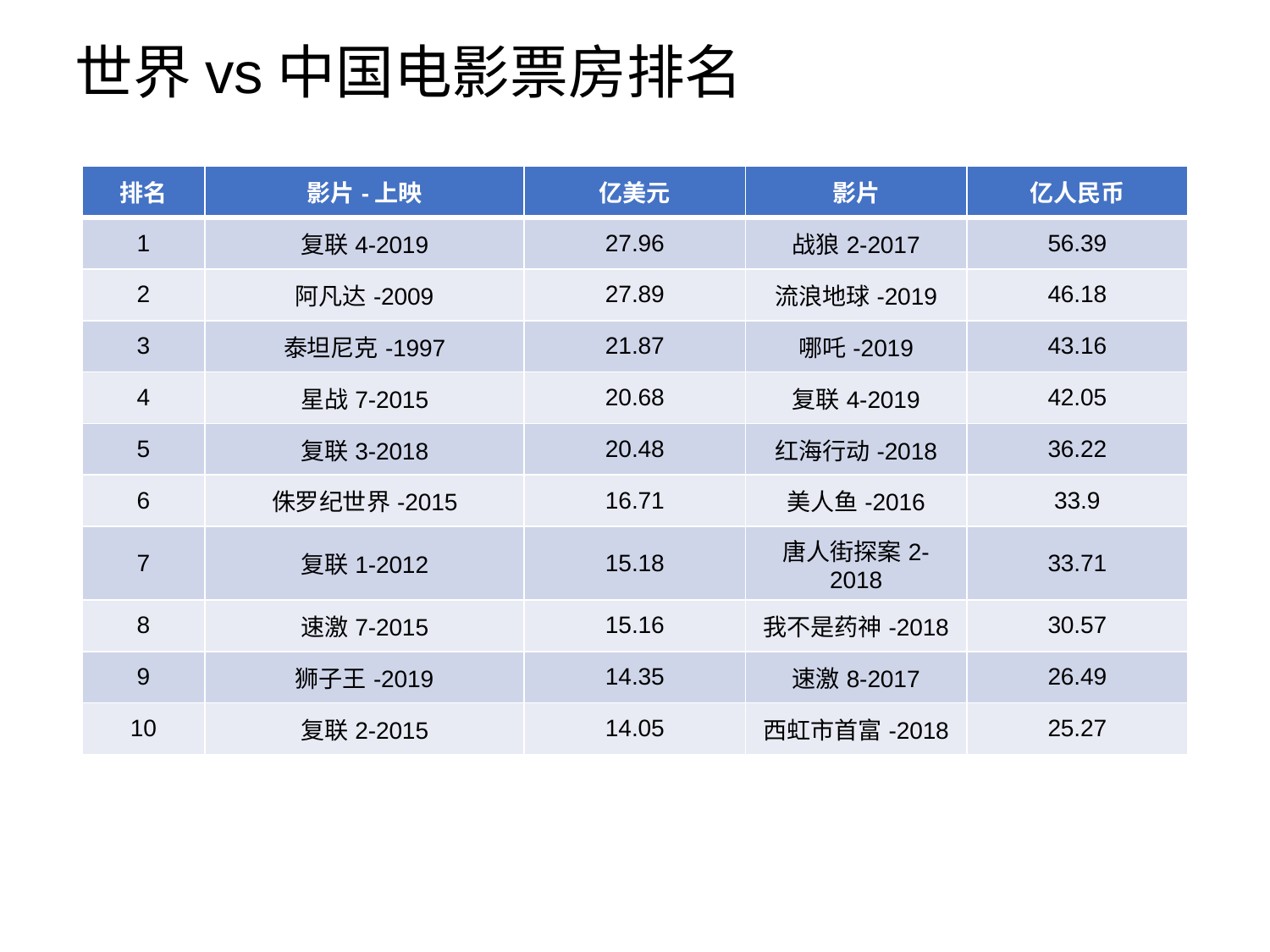

# 世界vs中国电影票房排名
| 排名 | 影片-上映 | 亿美元 | 影片 | 亿人民币 |
| --- | --- | --- | --- | --- |
| 1 | 复联4-2019 | 27.96 | 战狼2-2017 | 56.39 |
| 2 | 阿凡达-2009 | 27.89 | 流浪地球-2019 | 46.18 |
| 3 | 泰坦尼克-1997 | 21.87 | 哪吒-2019 | 43.16 |
| 4 | 星战7-2015 | 20.68 | 复联4-2019 | 42.05 |
| 5 | 复联3-2018 | 20.48 | 红海行动-2018 | 36.22 |
| 6 | 侏罗纪世界-2015 | 16.71 | 美人鱼-2016 | 33.9 |
| 7 | 复联1-2012 | 15.18 | 唐人街探案2-2018 | 33.71 |
| 8 | 速激7-2015 | 15.16 | 我不是药神-2018 | 30.57 |
| 9 | 狮子王-2019 | 14.35 | 速激8-2017 | 26.49 |
| 10 | 复联2-2015 | 14.05 | 西虹市首富-2018 | 25.27 |